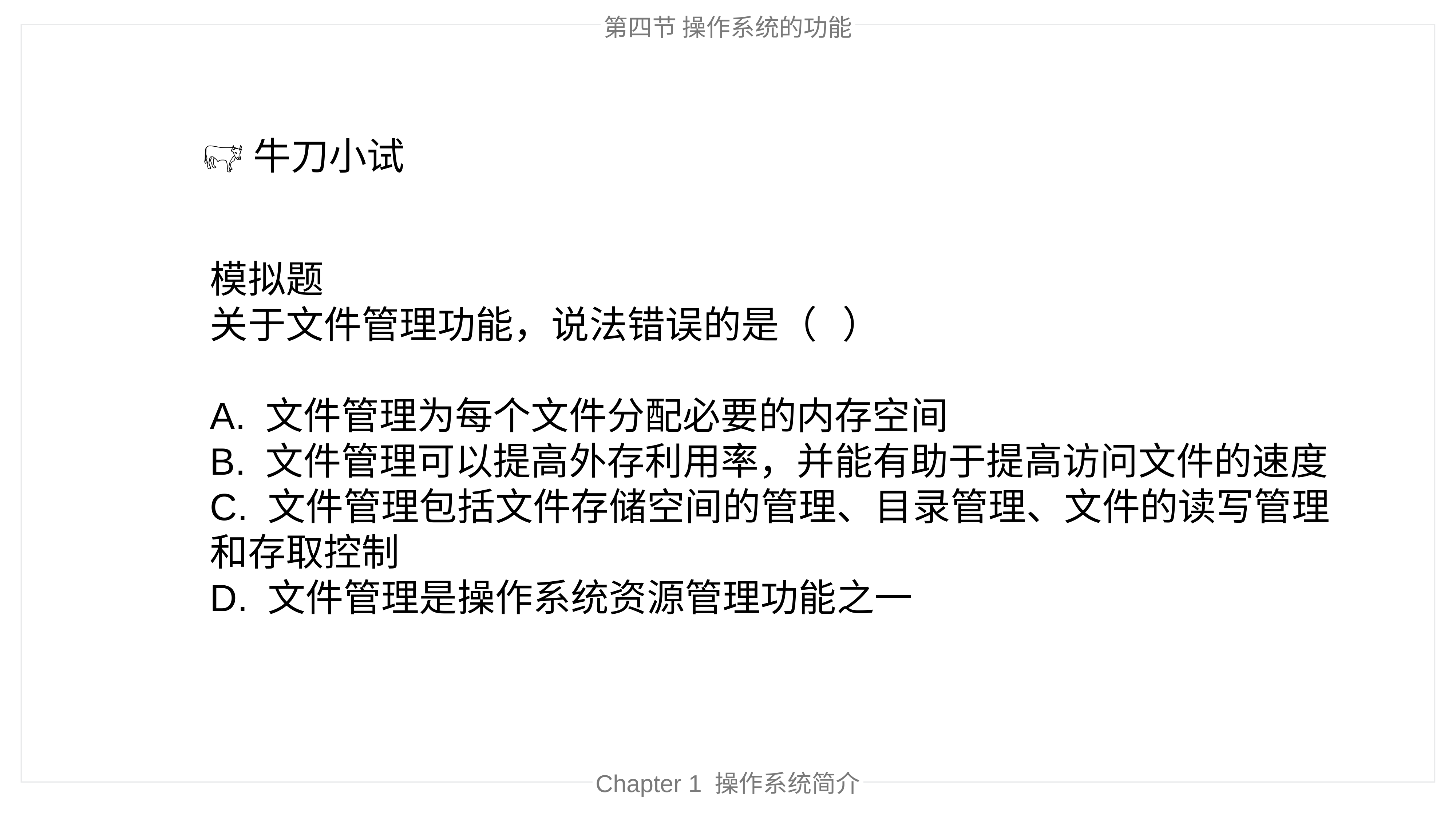

第四节 操作系统的功能
🐂牛刀小试
模拟题
关于文件管理功能，说法错误的是（   ）

A. 文件管理为每个文件分配必要的内存空间
B. 文件管理可以提高外存利用率，并能有助于提高访问文件的速度
C. 文件管理包括文件存储空间的管理、目录管理、文件的读写管理和存取控制
D. 文件管理是操作系统资源管理功能之一
Chapter 1 操作系统简介